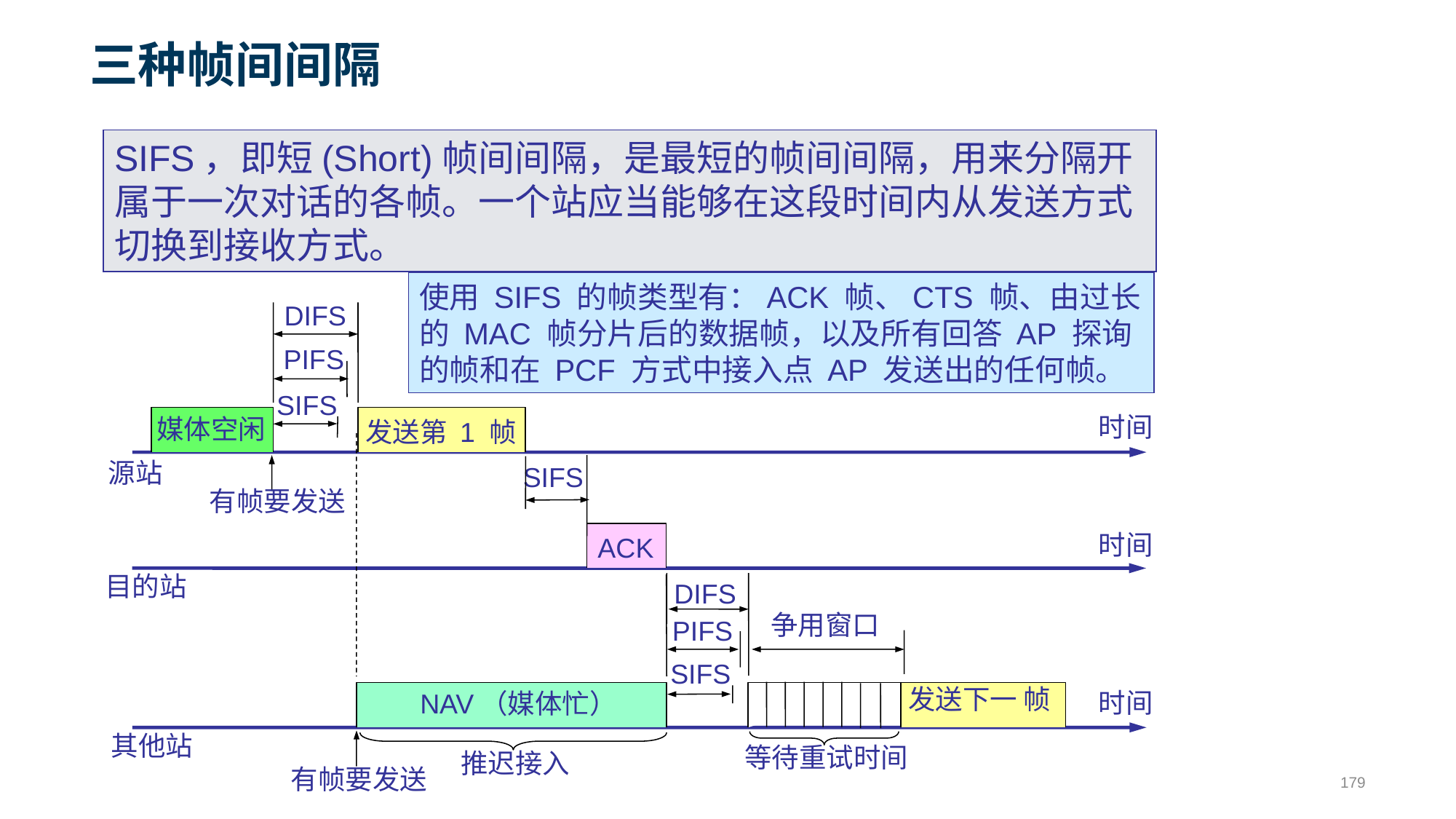

# 三种帧间间隔
SIFS，即短(Short)帧间间隔，是最短的帧间间隔，用来分隔开属于一次对话的各帧。一个站应当能够在这段时间内从发送方式切换到接收方式。
使用 SIFS 的帧类型有：ACK 帧、CTS 帧、由过长的 MAC 帧分片后的数据帧，以及所有回答 AP 探询的帧和在 PCF 方式中接入点 AP 发送出的任何帧。
DIFS

PIFS

SIFS
时间
媒体空闲

发送第 1 帧

源站

SIFS

有帧要发送

时间

ACK
目的站

DIFS

争用窗口
PIFS

SIFS

发送下一 帧
时间
NAV（媒体忙）

 其他站

等待重试时间
推迟接入
有帧要发送
179